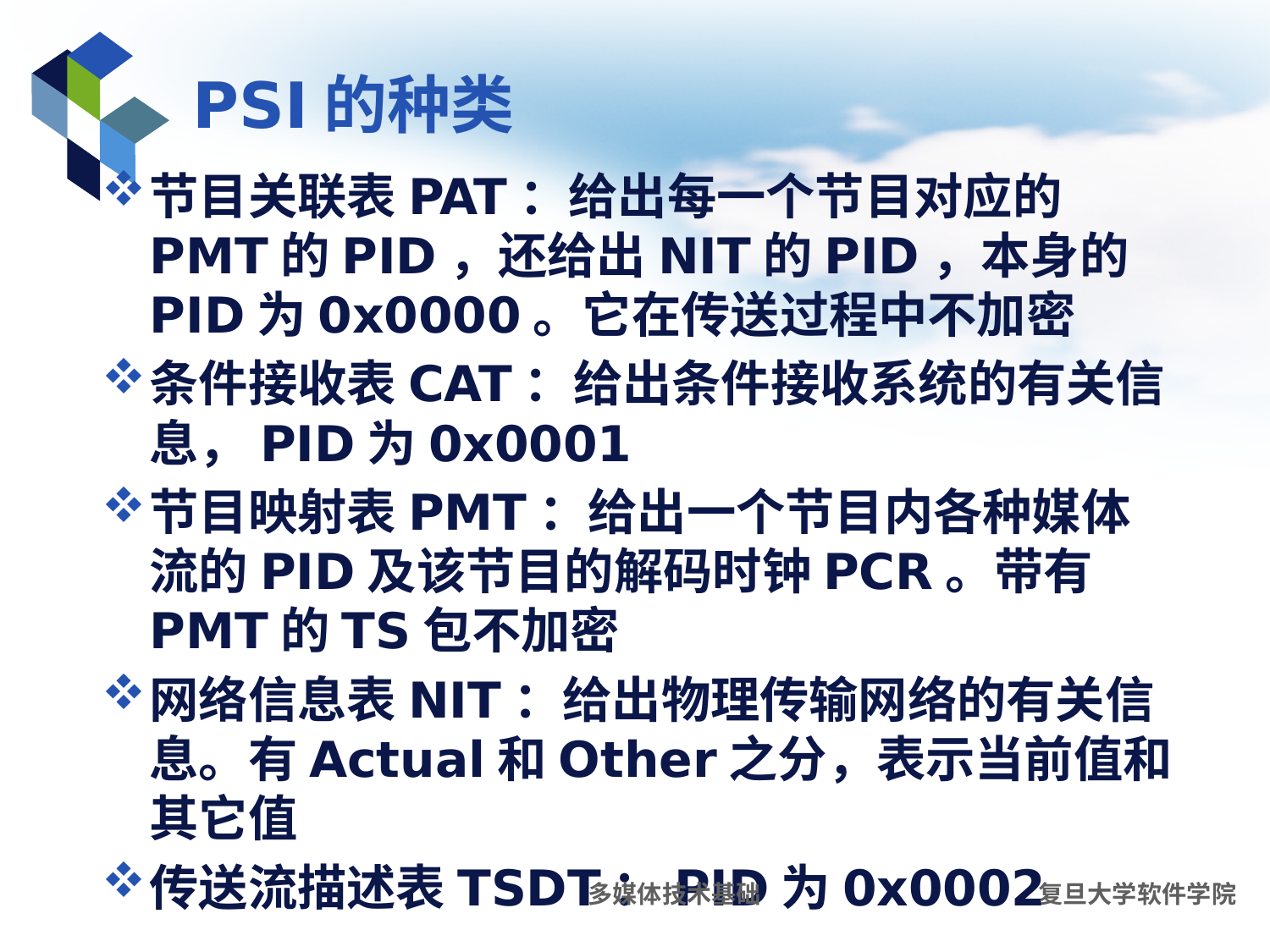

# PSI的种类
节目关联表PAT：给出每一个节目对应的PMT的PID，还给出NIT的PID，本身的PID为0x0000。它在传送过程中不加密
条件接收表CAT：给出条件接收系统的有关信息，PID为0x0001
节目映射表PMT：给出一个节目内各种媒体流的PID及该节目的解码时钟PCR。带有PMT的TS包不加密
网络信息表NIT：给出物理传输网络的有关信息。有Actual和Other之分，表示当前值和其它值
传送流描述表TSDT：PID为0x0002

多媒体技术基础